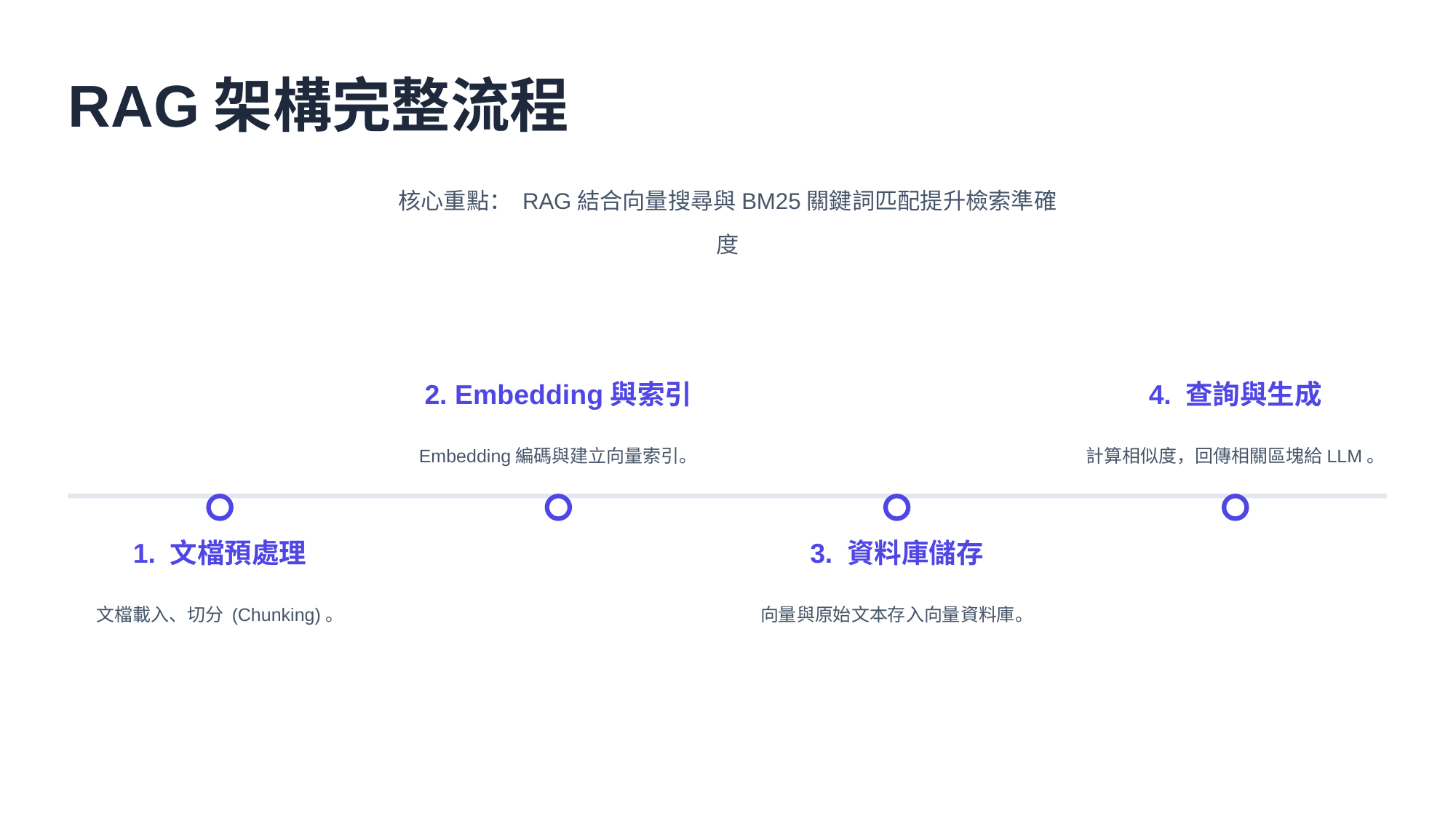

RAG架構完整流程
核心重點： RAG結合向量搜尋與BM25關鍵詞匹配提升檢索準確度
2. Embedding與索引
4. 查詢與生成
Embedding編碼與建立向量索引。
計算相似度，回傳相關區塊給LLM。

1. 文檔預處理
3. 資料庫儲存
文檔載入、切分 (Chunking)。
向量與原始文本存入向量資料庫。